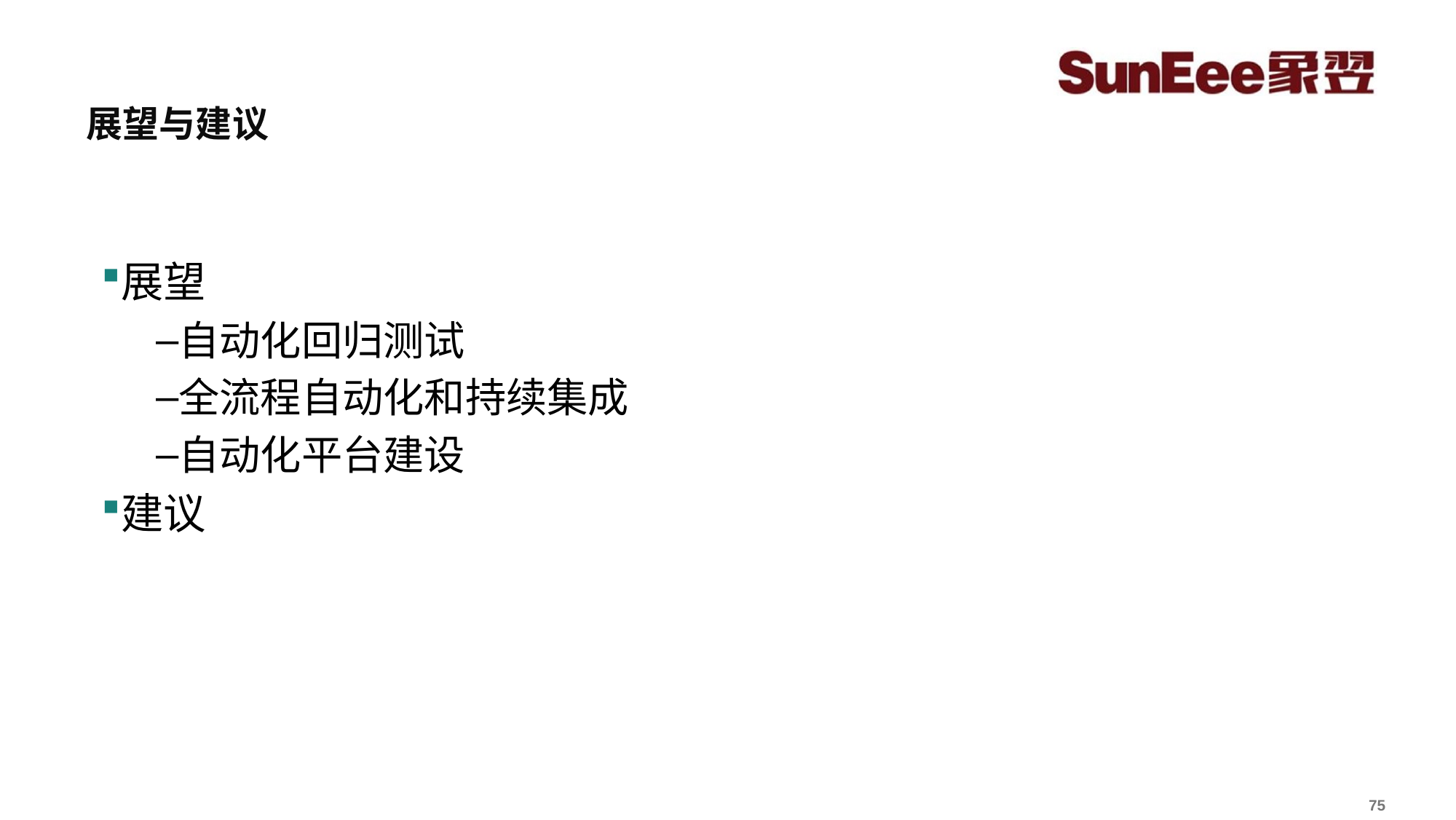

# 展望与建议
展望
自动化回归测试
全流程自动化和持续集成
自动化平台建设
建议

 75